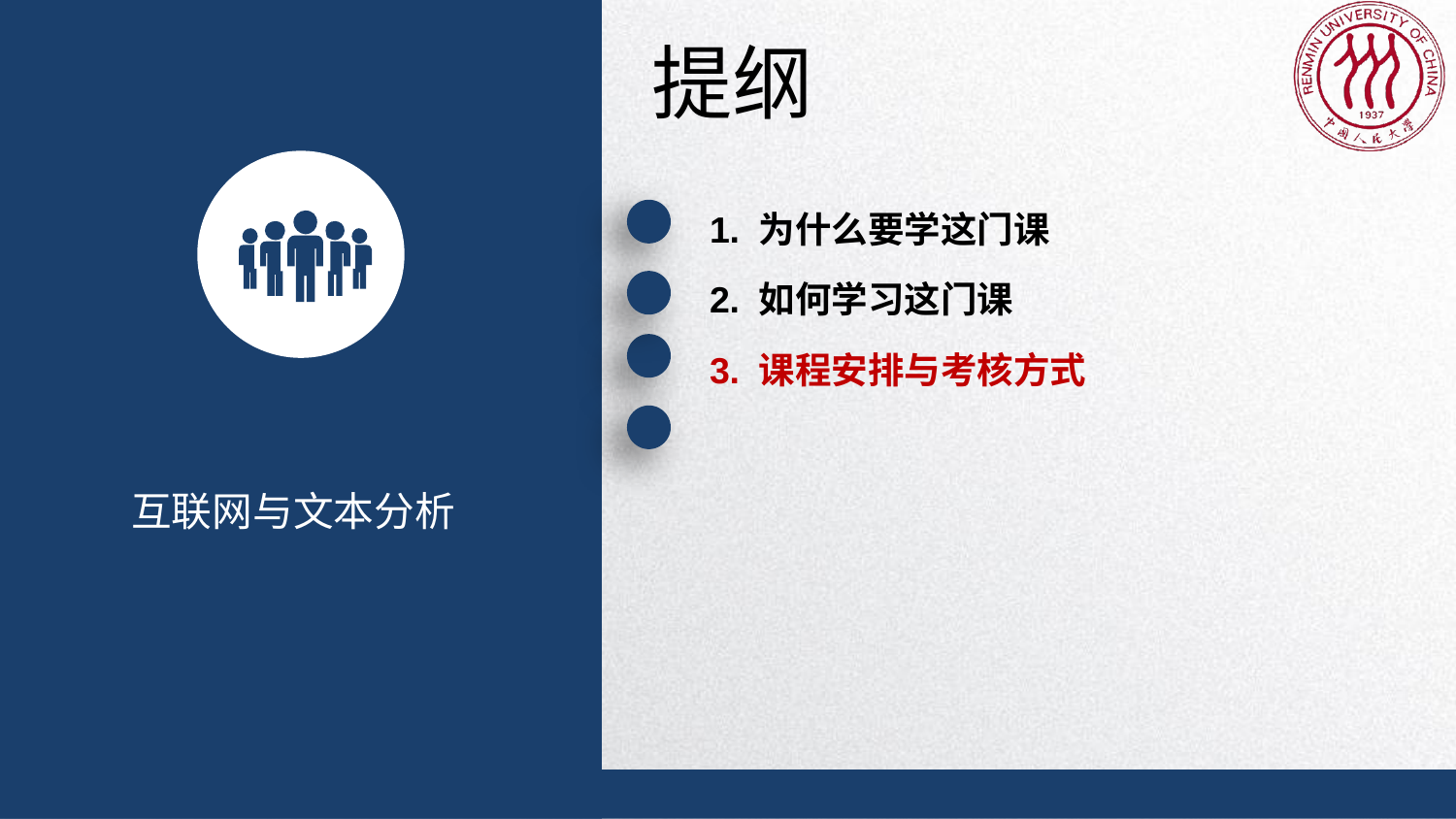

提纲

1. 为什么要学这门课
2. 如何学习这门课
3. 课程安排与考核方式

互联网与文本分析